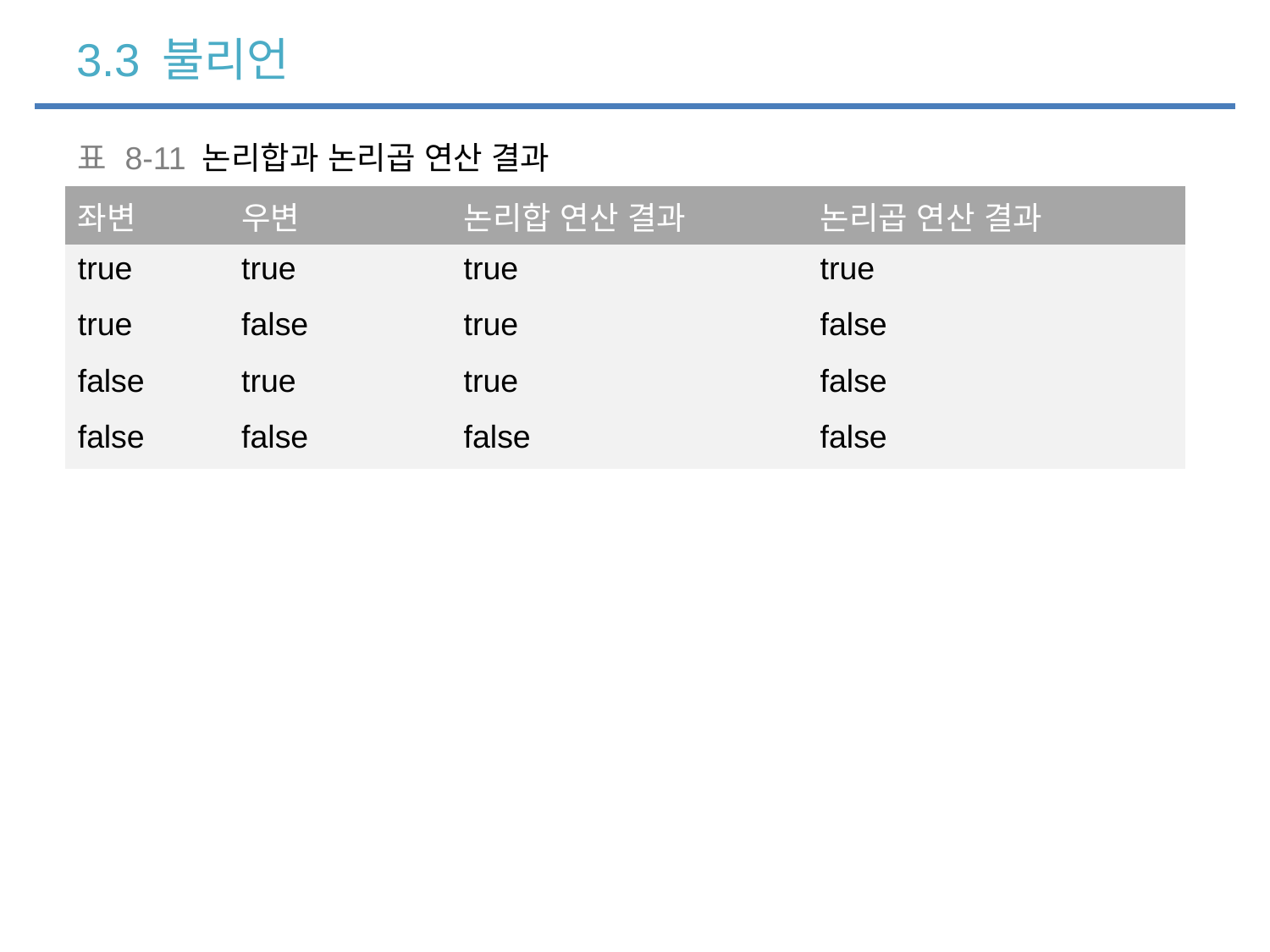

# 3.3 불리언

| 표 8-11 논리합과 논리곱 연산 결과 |
| --- |
| 좌변 | 우변 | 논리합 연산 결과 | 논리곱 연산 결과 |
| --- | --- | --- | --- |
| true | true | true | true |
| true | false | true | false |
| false | true | true | false |
| false | false | false | false |